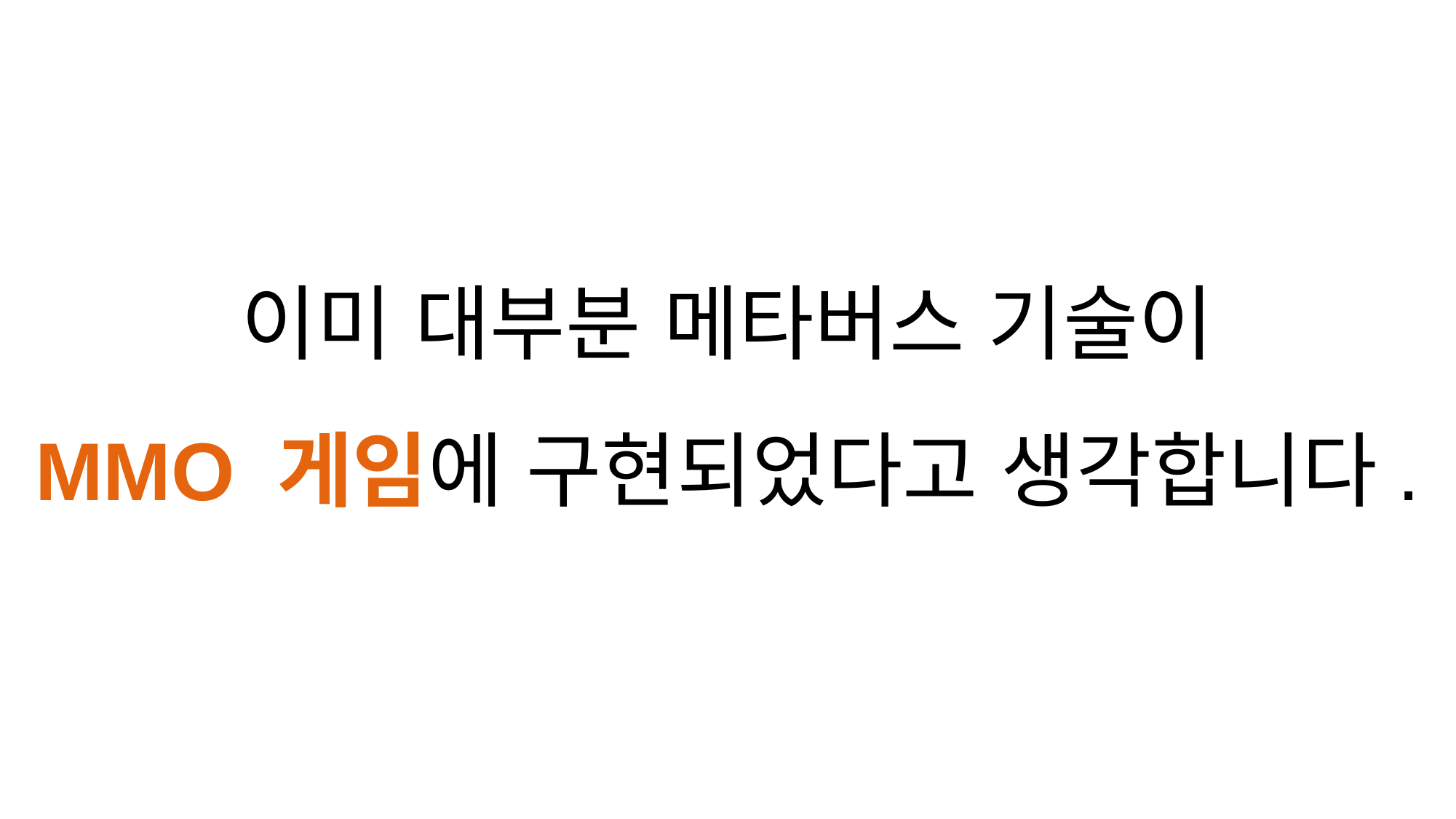

이미 대부분 메타버스 기술이
MMO 게임에 구현되었다고 생각합니다.